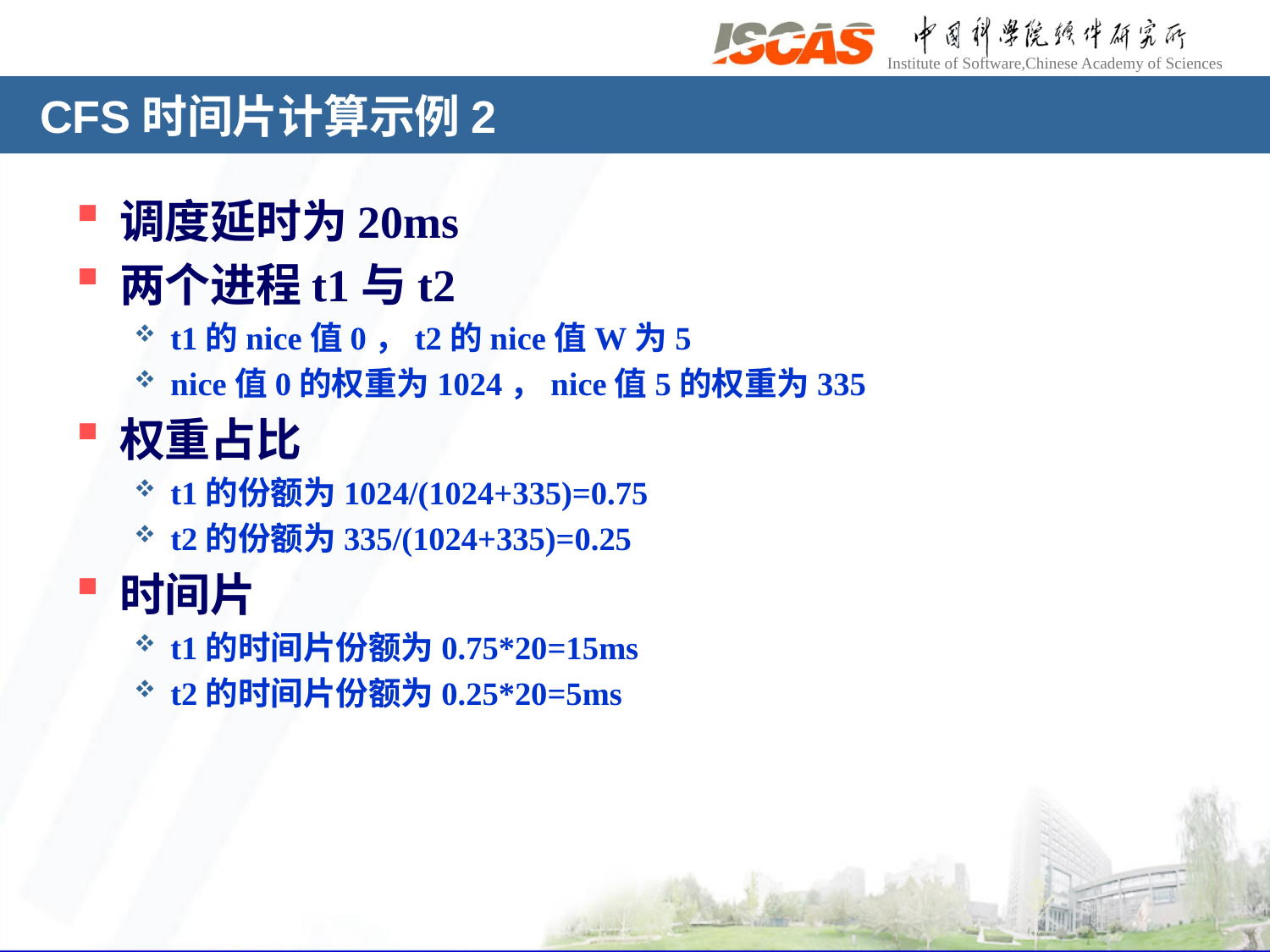

# CFS时间片计算示例2
调度延时为20ms
两个进程t1与t2
t1的nice值0，t2的nice值W为5
nice值0的权重为1024，nice值5的权重为335
权重占比
t1的份额为1024/(1024+335)=0.75
t2的份额为335/(1024+335)=0.25
时间片
t1的时间片份额为0.75*20=15ms
t2的时间片份额为0.25*20=5ms